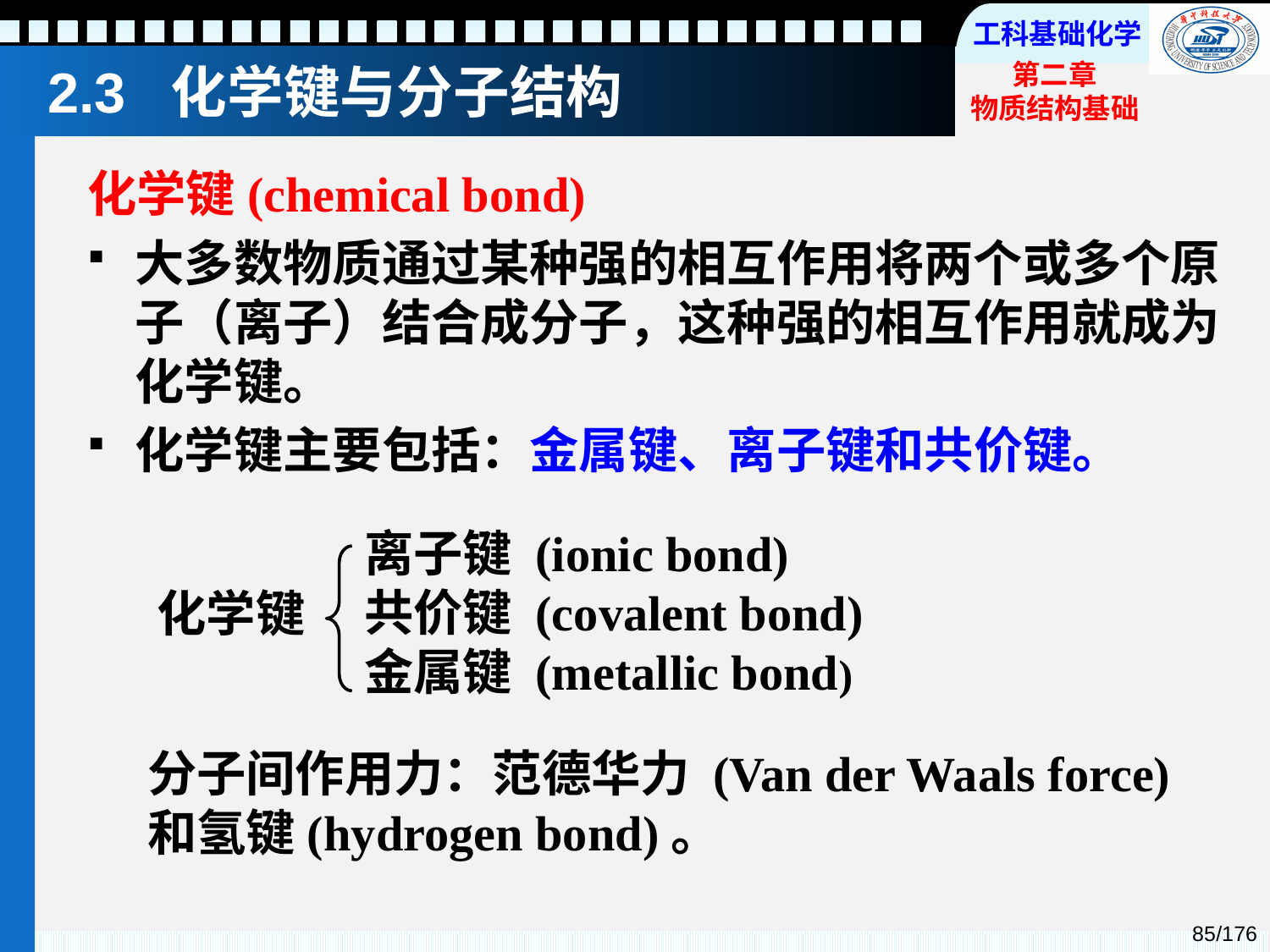

# 2.3  化学键与分子结构
化学键(chemical bond)
大多数物质通过某种强的相互作用将两个或多个原子（离子）结合成分子，这种强的相互作用就成为化学键。
化学键主要包括：金属键、离子键和共价键。

离子键 (ionic bond)
共价键 (covalent bond)
金属键 (metallic bond)

化学键
分子间作用力：范德华力 (Van der Waals force)和氢键(hydrogen bond)。